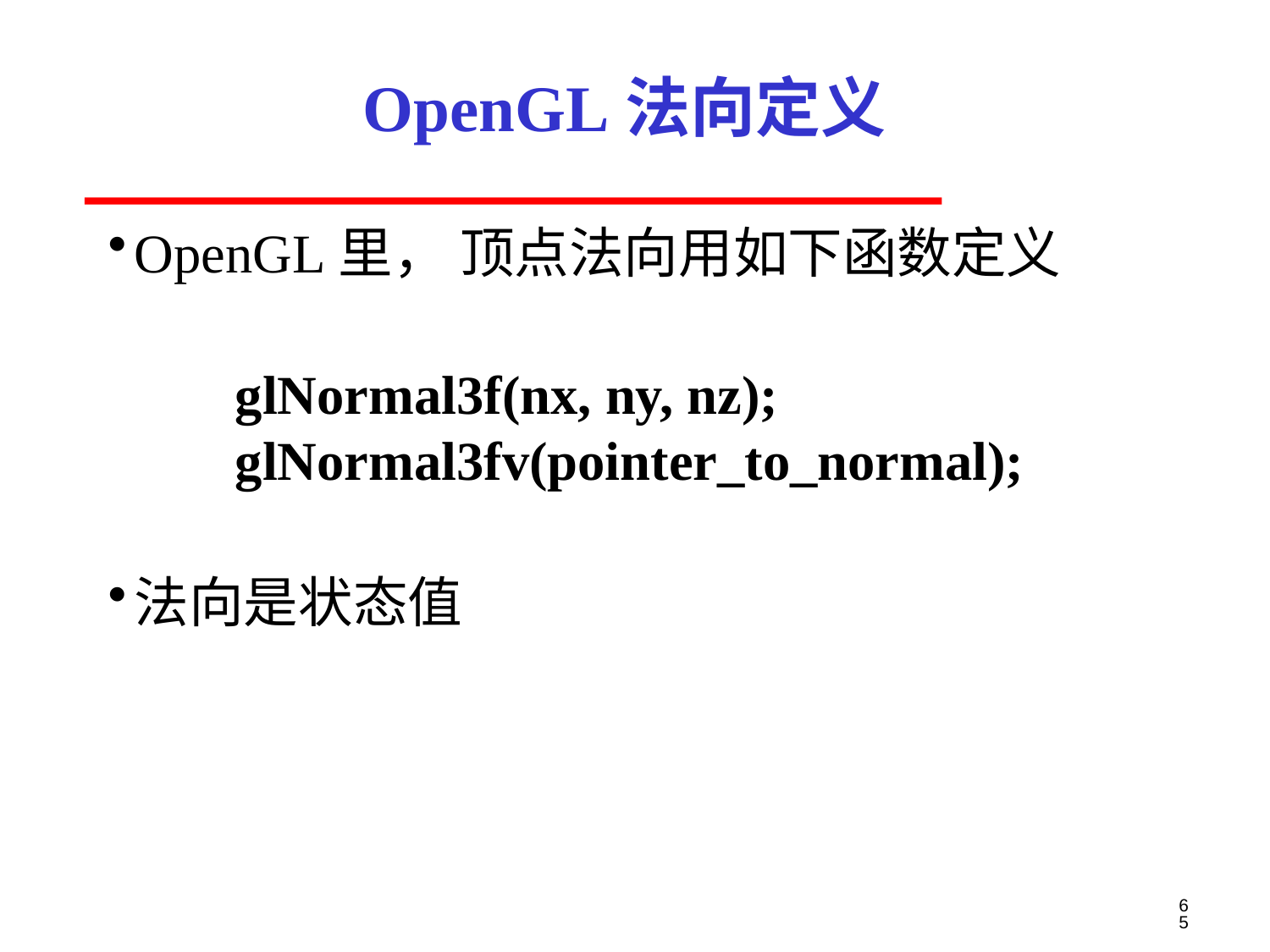

# OpenGL法向定义
OpenGL里， 顶点法向用如下函数定义
	glNormal3f(nx, ny, nz);
	glNormal3fv(pointer_to_normal);
法向是状态值
65